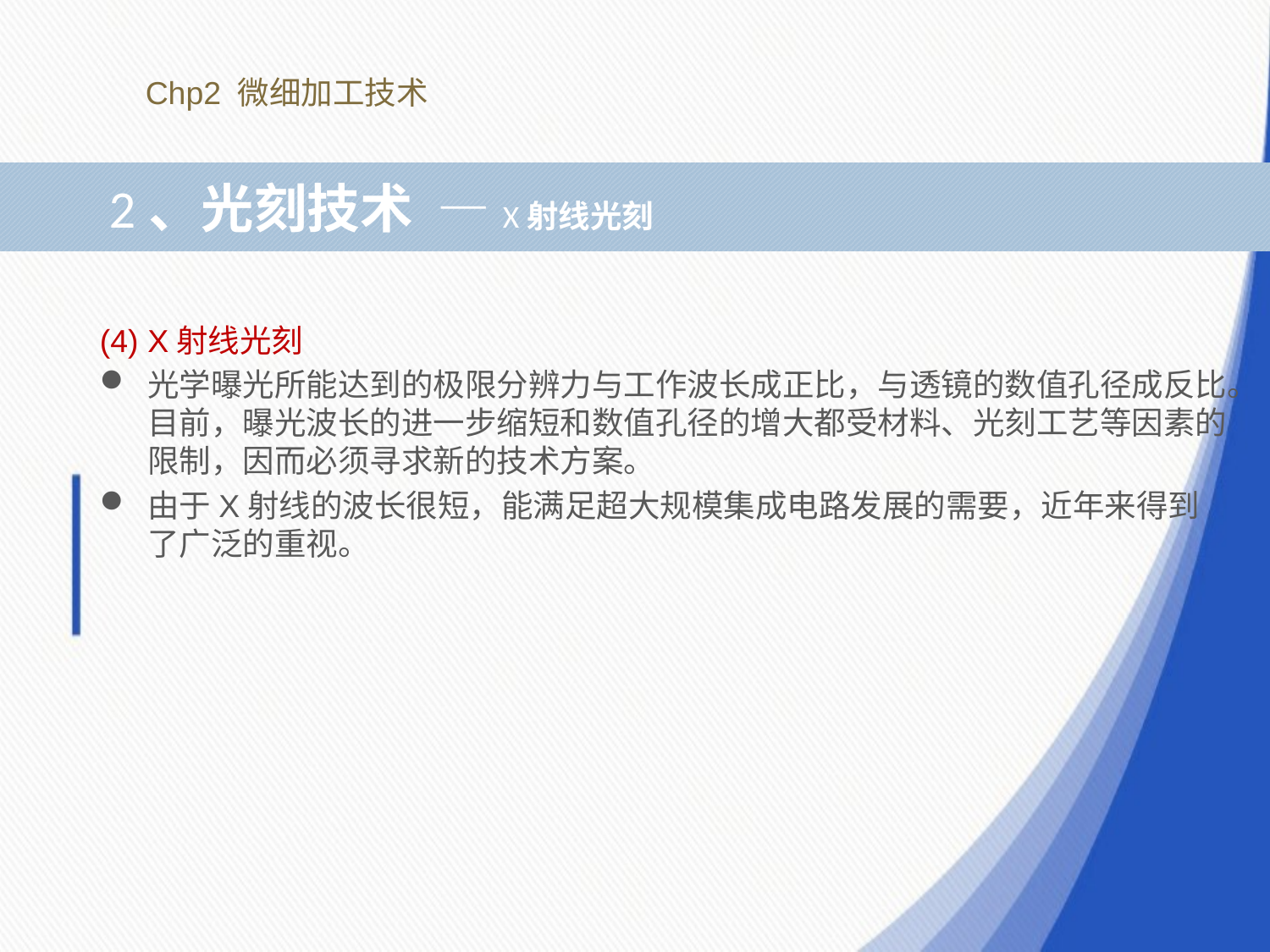

Chp2 微细加工技术
        2、光刻技术  —X射线光刻
(4) X射线光刻
光学曝光所能达到的极限分辨力与工作波长成正比，与透镜的数值孔径成反比。目前，曝光波长的进一步缩短和数值孔径的增大都受材料、光刻工艺等因素的限制，因而必须寻求新的技术方案。
由于X射线的波长很短，能满足超大规模集成电路发展的需要，近年来得到了广泛的重视。